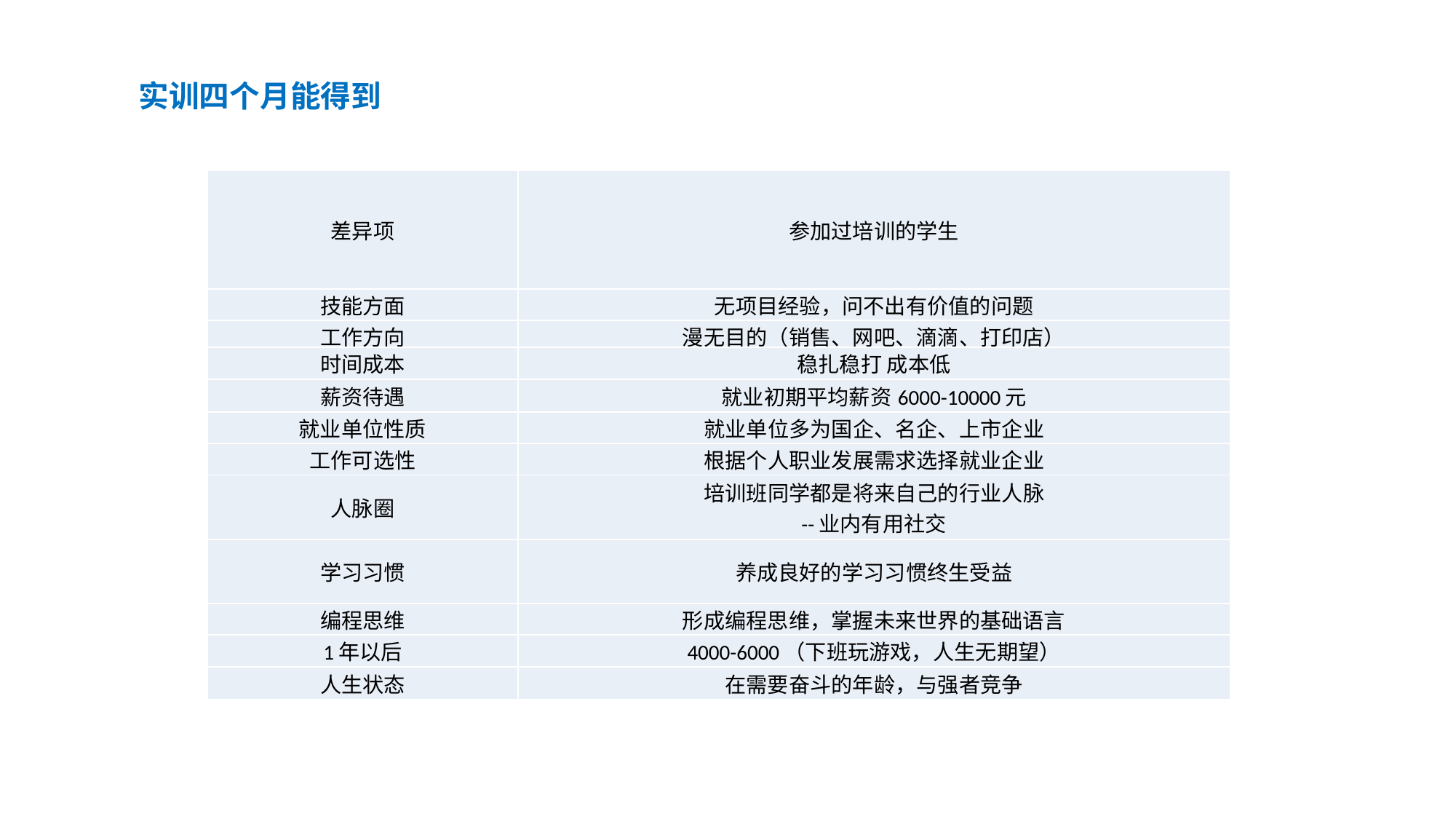

实训四个月能得到
| 差异项 | 参加过培训的学生 |
| --- | --- |
| 技能方面 | 无项目经验，问不出有价值的问题 |
| 工作方向 | 漫无目的（销售、网吧、滴滴、打印店） |
| 时间成本 | 稳扎稳打 成本低 |
| 薪资待遇 | 就业初期平均薪资6000-10000元 |
| 就业单位性质 | 就业单位多为国企、名企、上市企业 |
| 工作可选性 | 根据个人职业发展需求选择就业企业 |
| 人脉圈 | 培训班同学都是将来自己的行业人脉 --业内有用社交 |
| 学习习惯 | 养成良好的学习习惯终生受益 |
| 编程思维 | 形成编程思维，掌握未来世界的基础语言 |
| 1年以后 | 4000-6000（下班玩游戏，人生无期望） |
| 人生状态 | 在需要奋斗的年龄，与强者竞争 |